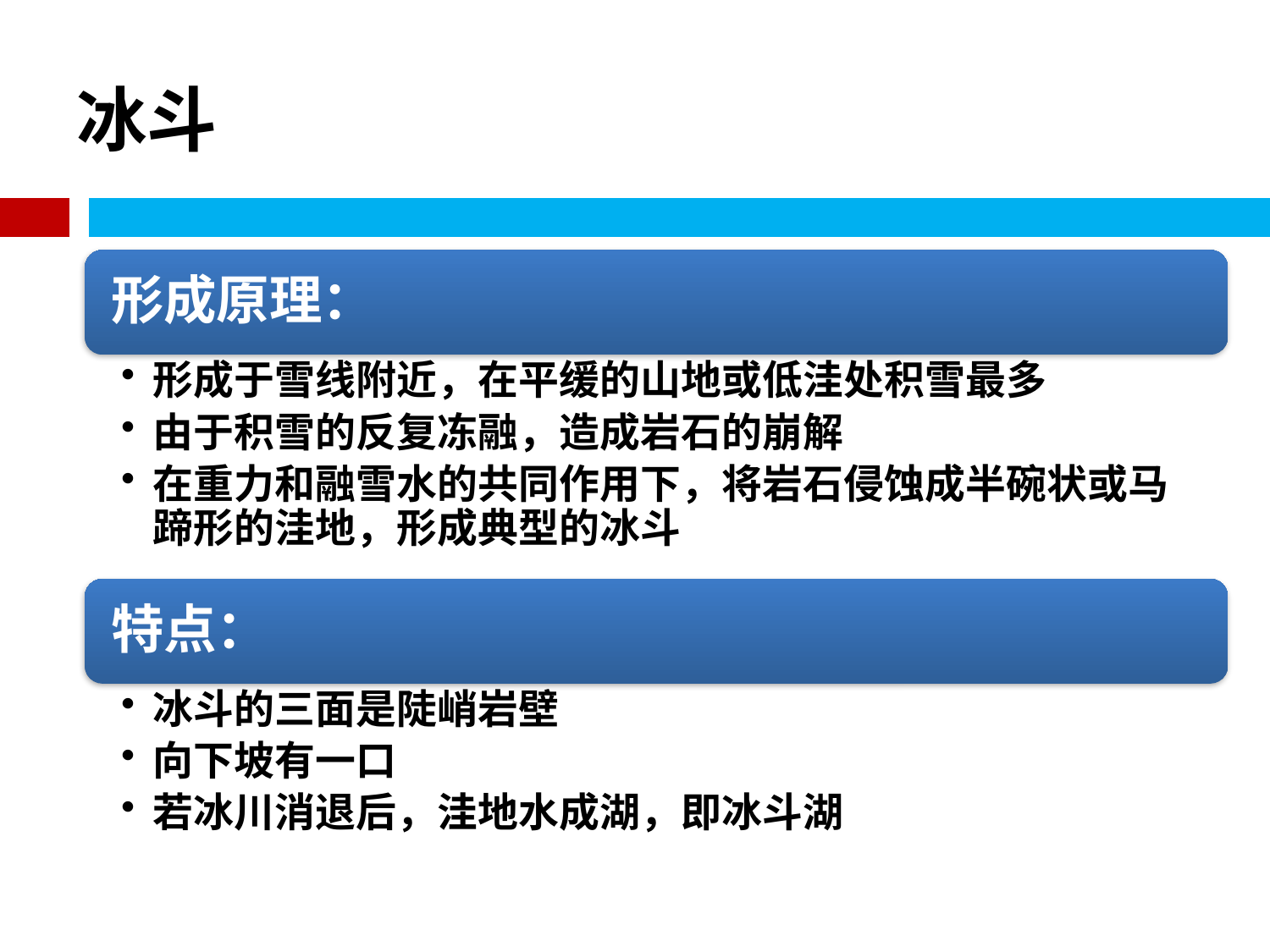

# 冰斗
形成原理：
形成于雪线附近，在平缓的山地或低洼处积雪最多
由于积雪的反复冻融，造成岩石的崩解
在重力和融雪水的共同作用下，将岩石侵蚀成半碗状或马蹄形的洼地，形成典型的冰斗
特点：
冰斗的三面是陡峭岩壁
向下坡有一口
若冰川消退后，洼地水成湖，即冰斗湖